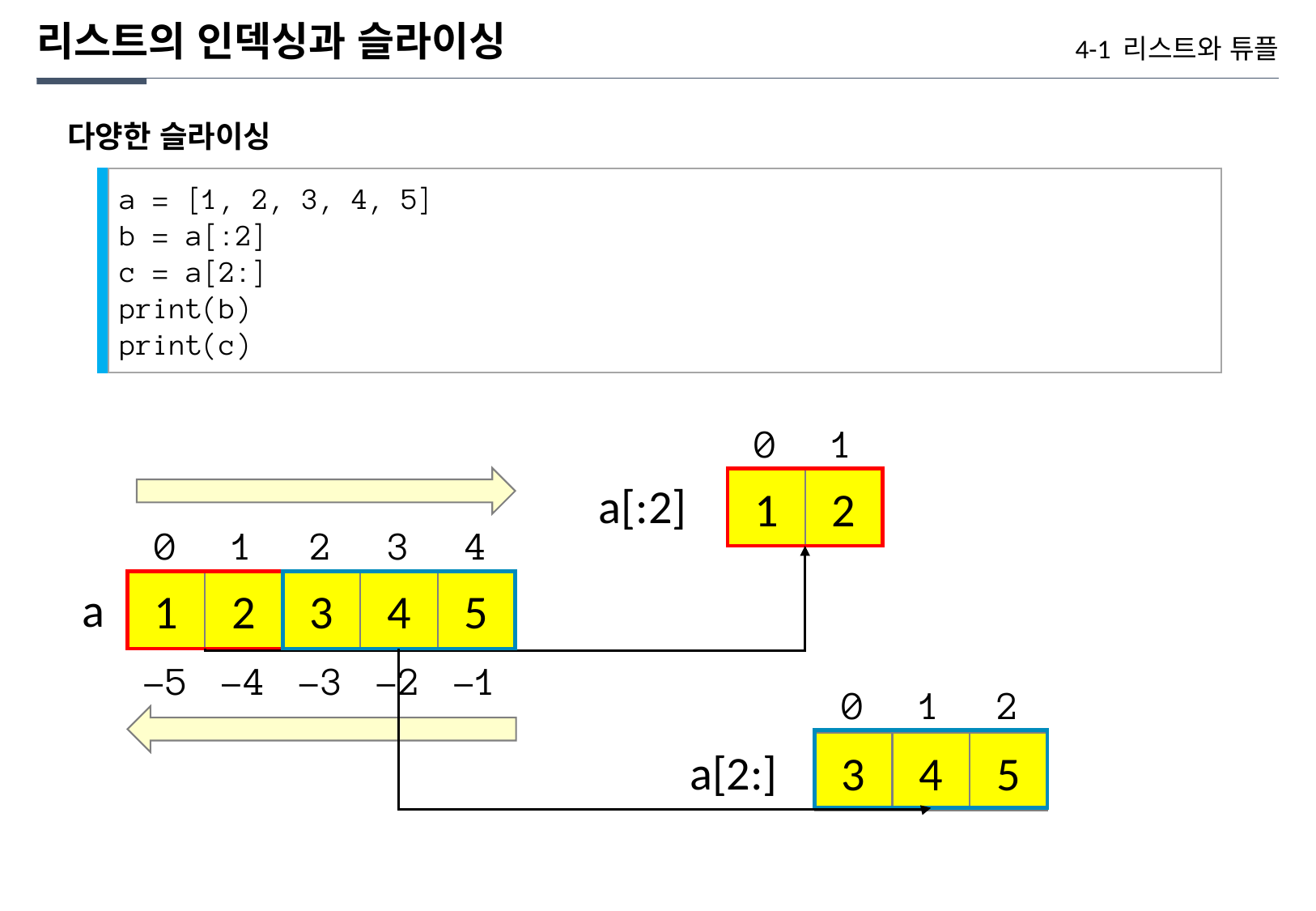

리스트의 인덱싱과 슬라이싱
4-1 리스트와 튜플
다양한 슬라이싱

a = [1, 2, 3, 4, 5]
b = a[:2]
c = a[2:]
print(b)
print(c)
0
1

1
2
a[:2]
0
1
2
3
4
1

2
3

4
5
a
-5
-4
-3
-2
-1
0
1
2

3
4
5
a[2:]